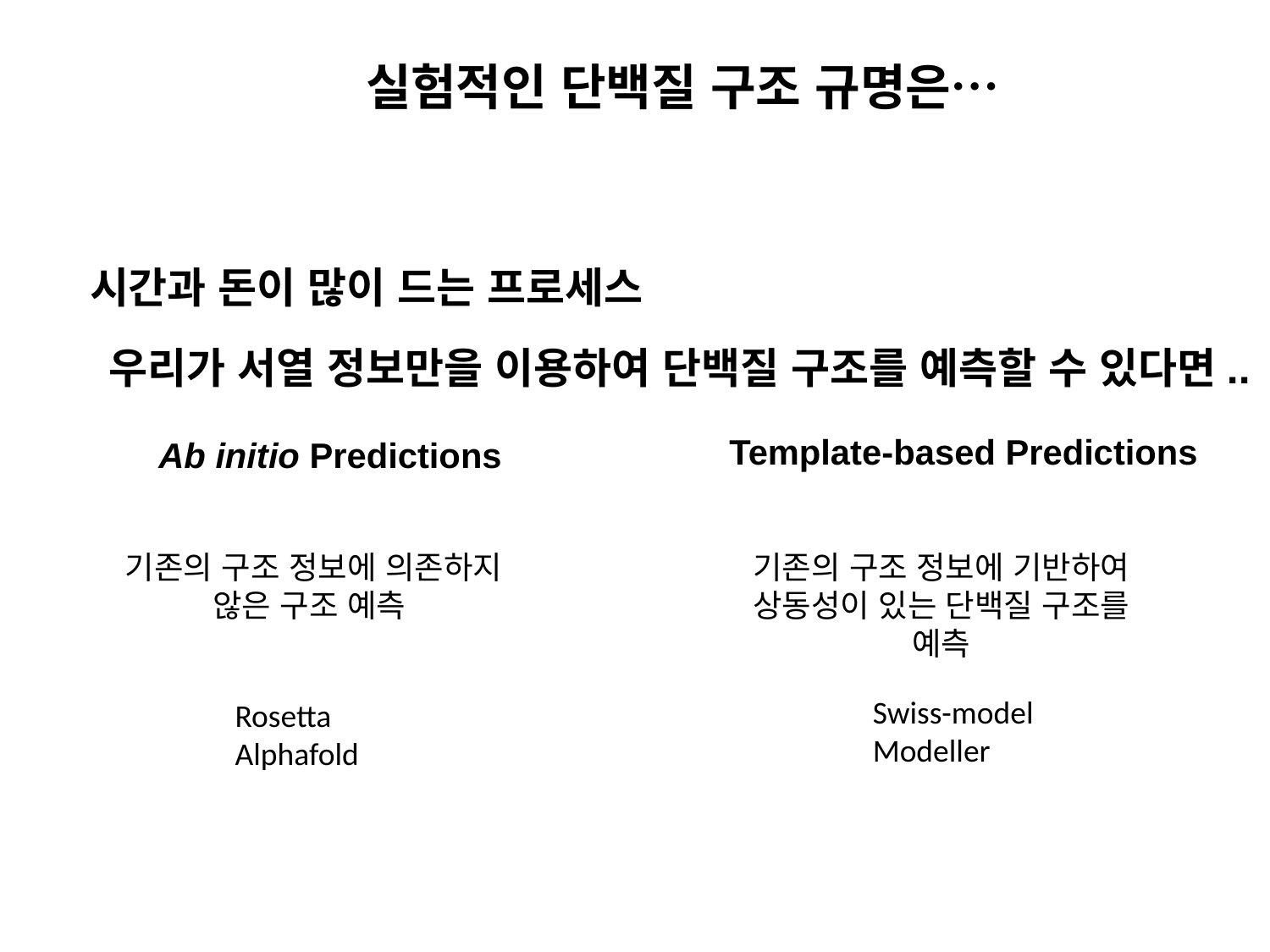

실험적인 단백질 구조 규명은…
시간과 돈이 많이 드는 프로세스
우리가 서열 정보만을 이용하여 단백질 구조를 예측할 수 있다면..
Template-based Predictions
Ab initio Predictions
기존의 구조 정보에 기반하여
상동성이 있는 단백질 구조를
예측
기존의 구조 정보에 의존하지
않은 구조 예측
Swiss-model
Modeller
Rosetta
Alphafold